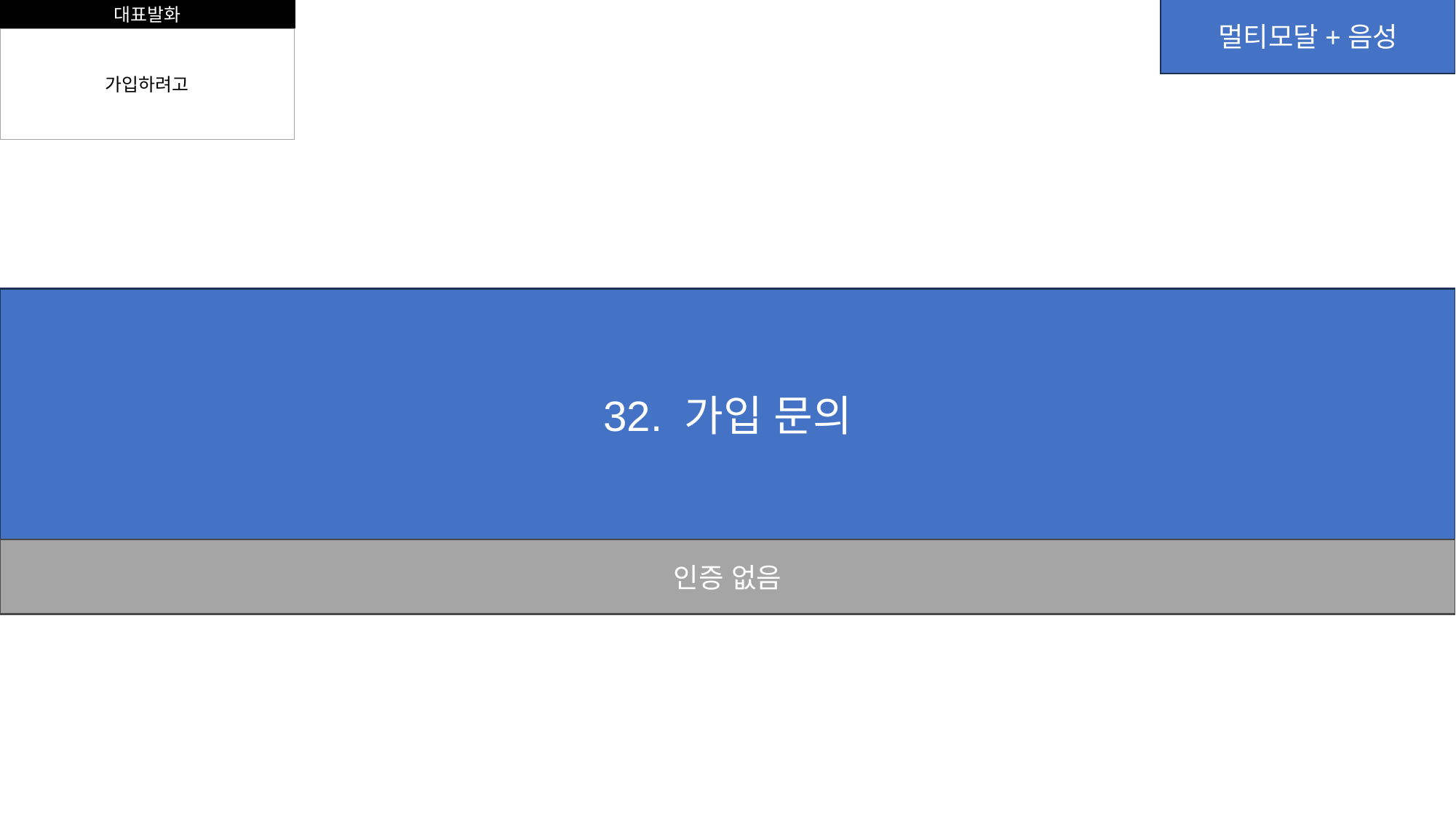

대표발화
멀티모달+음성
가입하려고
32. 가입 문의
인증 없음